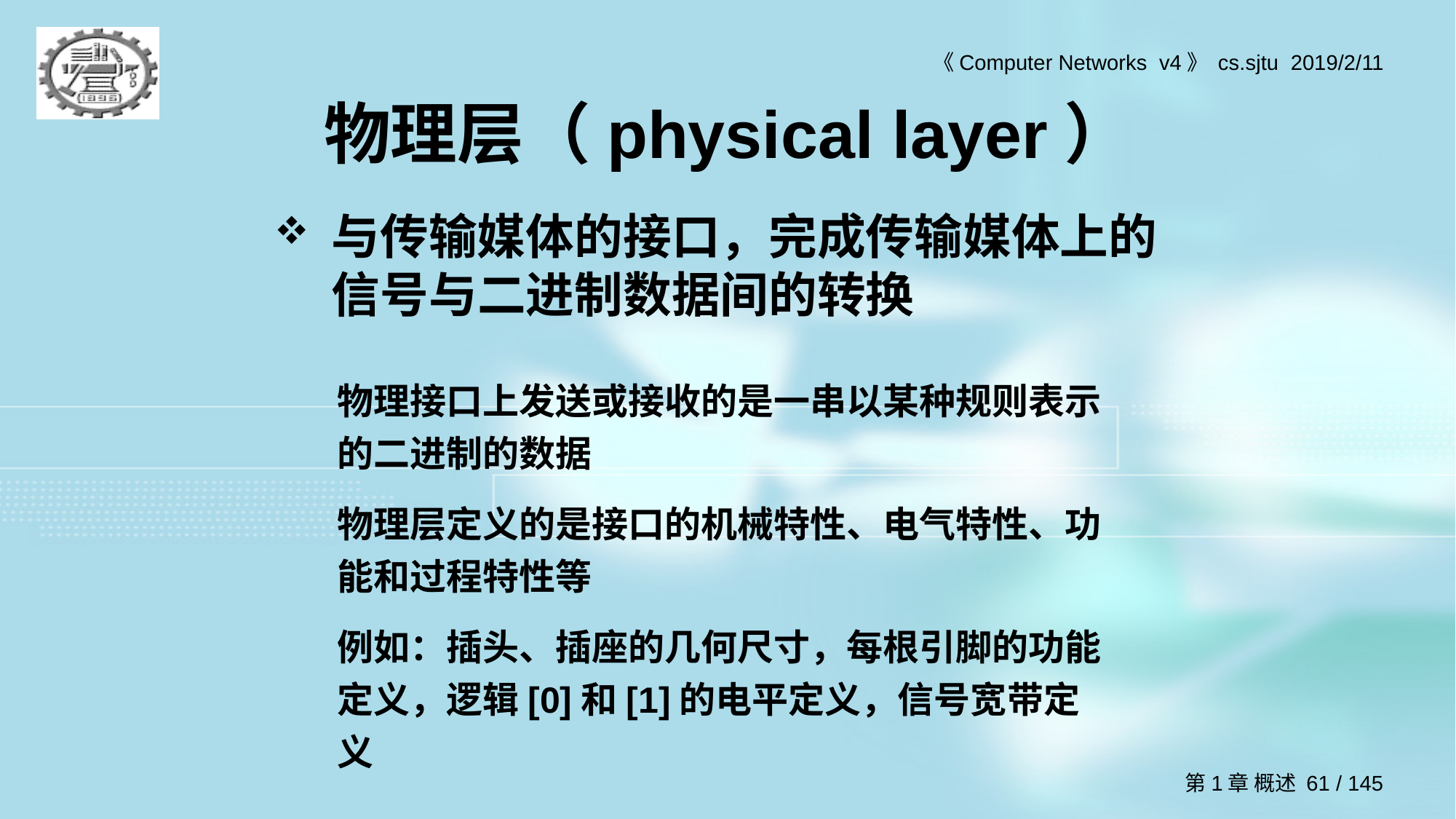

# 物理层（physical layer）
与传输媒体的接口，完成传输媒体上的信号与二进制数据间的转换
物理接口上发送或接收的是一串以某种规则表示的二进制的数据
物理层定义的是接口的机械特性、电气特性、功能和过程特性等
例如：插头、插座的几何尺寸，每根引脚的功能定义，逻辑[0]和[1]的电平定义，信号宽带定义